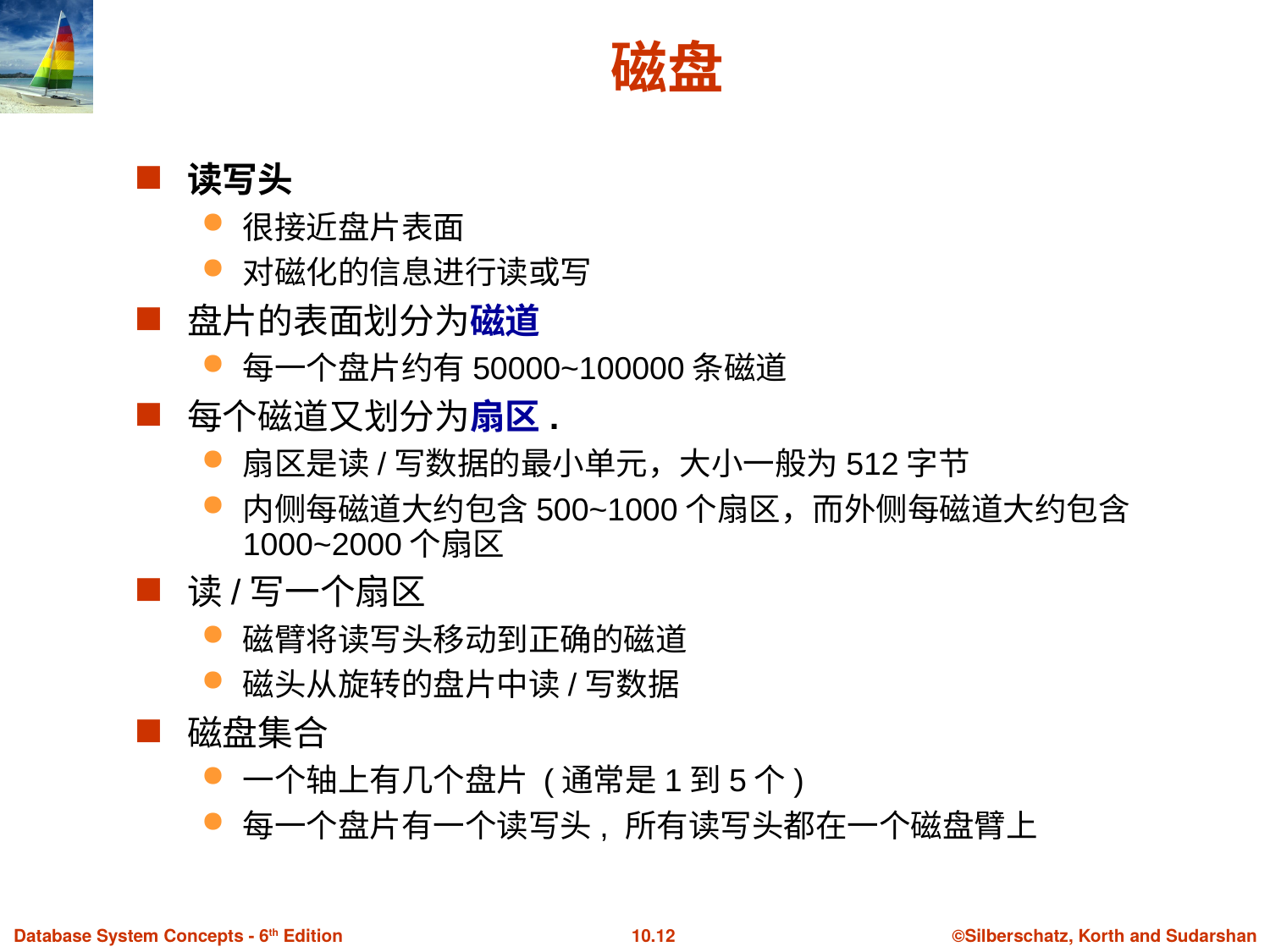

# 磁盘
读写头
很接近盘片表面
对磁化的信息进行读或写
盘片的表面划分为磁道
每一个盘片约有50000~100000条磁道
每个磁道又划分为扇区.
扇区是读/写数据的最小单元，大小一般为512字节
内侧每磁道大约包含500~1000个扇区，而外侧每磁道大约包含1000~2000个扇区
读/写一个扇区
磁臂将读写头移动到正确的磁道
磁头从旋转的盘片中读/写数据
磁盘集合
一个轴上有几个盘片 (通常是1到5个)
每一个盘片有一个读写头, 所有读写头都在一个磁盘臂上